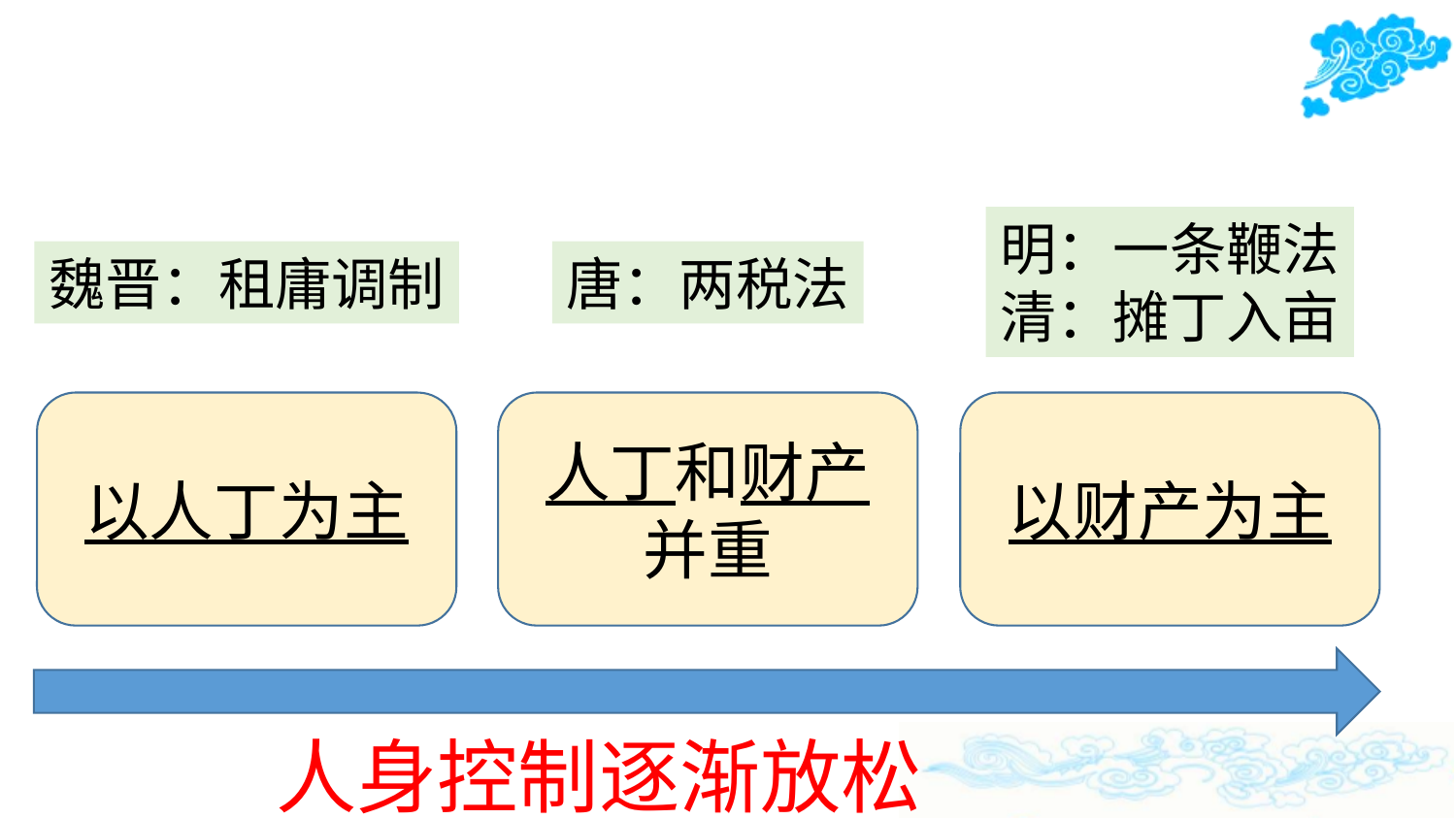

明：一条鞭法
清：摊丁入亩
魏晋：租庸调制
唐：两税法
以人丁为主
人丁和财产并重
以财产为主

人身控制逐渐放松